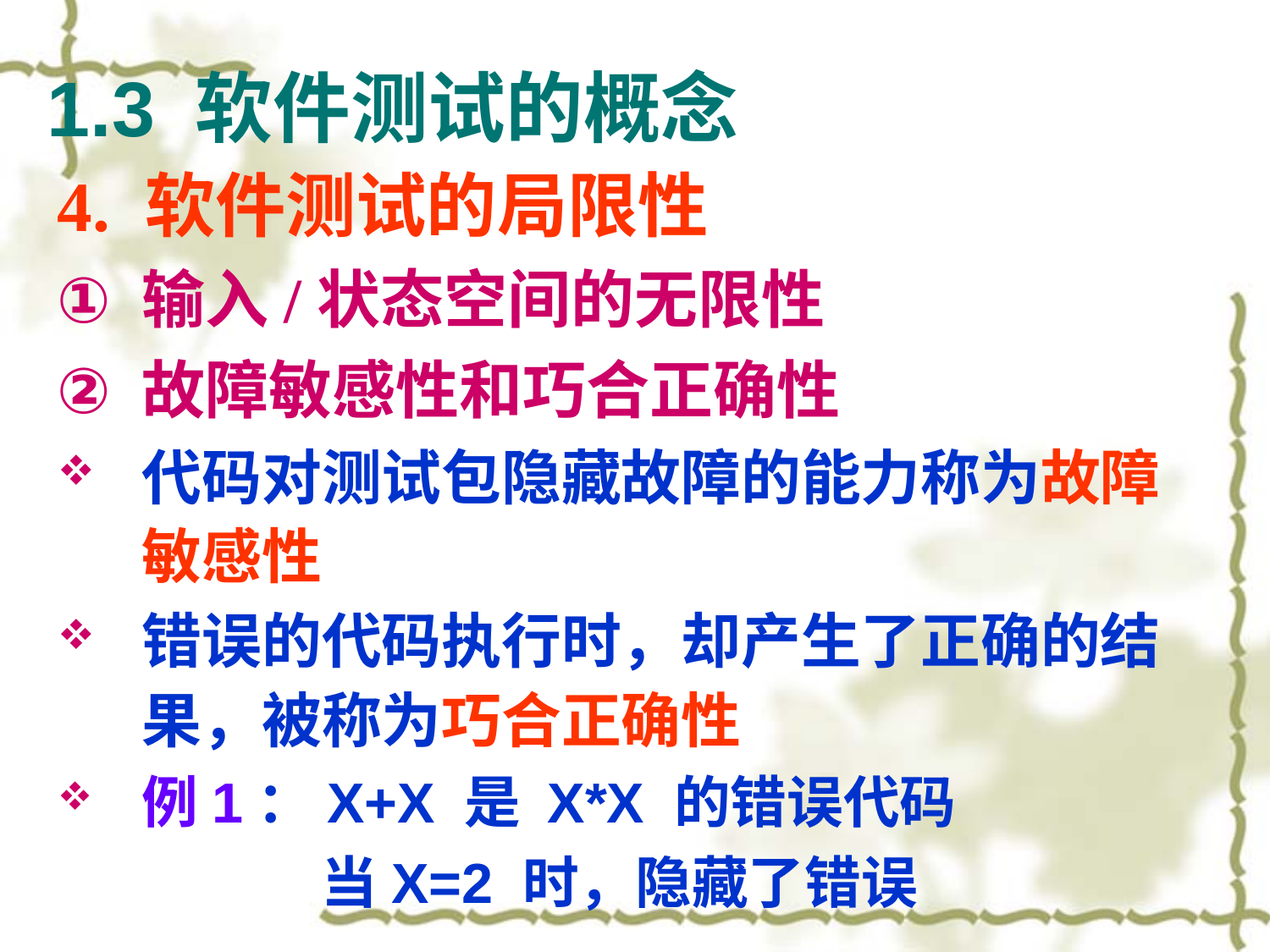

# 1.3 软件测试的概念
4. 软件测试的局限性
输入/状态空间的无限性
故障敏感性和巧合正确性
代码对测试包隐藏故障的能力称为故障敏感性
错误的代码执行时，却产生了正确的结果，被称为巧合正确性
例1：X+X 是 X*X 的错误代码
		   当X=2 时，隐藏了错误